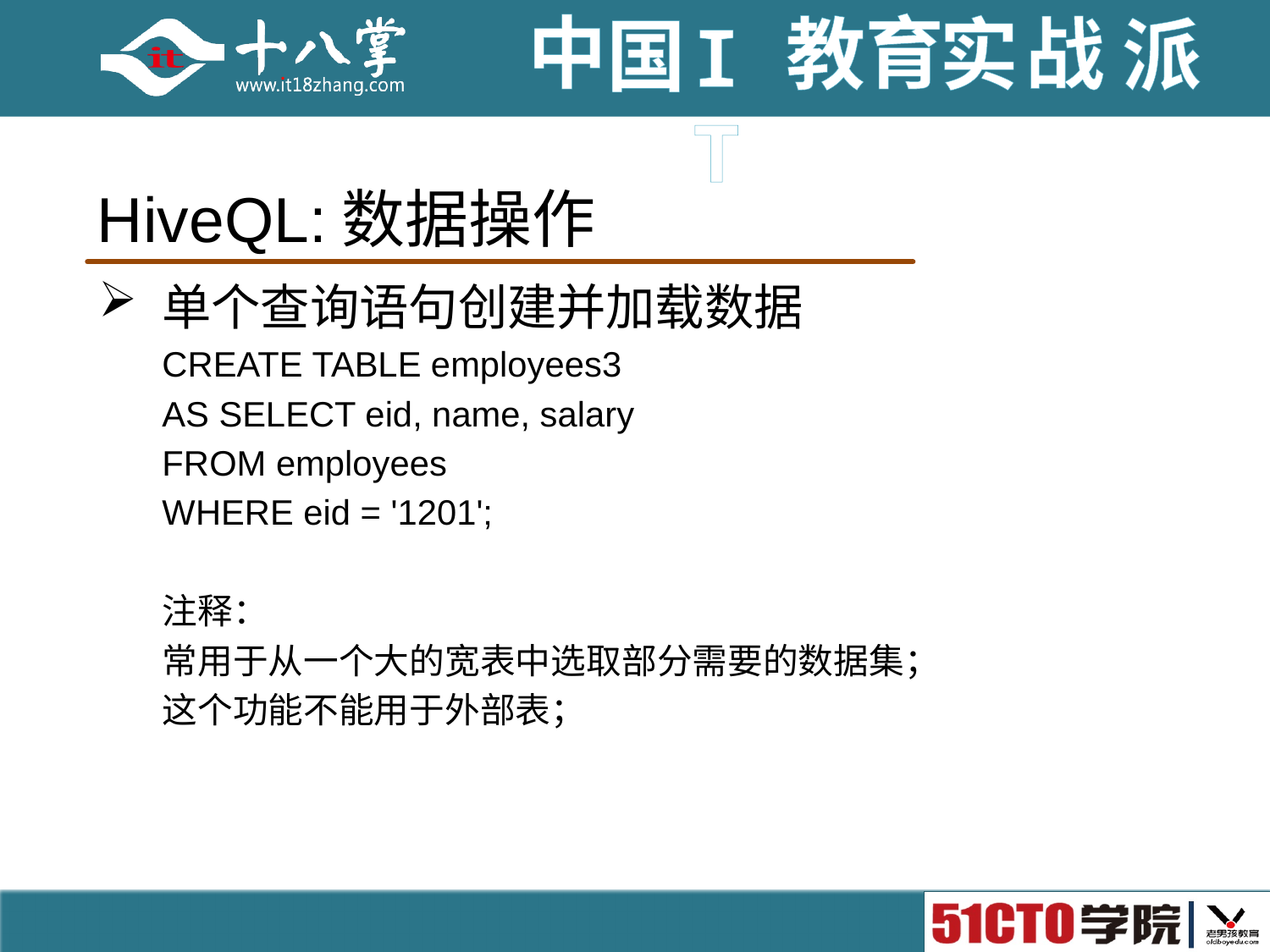

# HiveQL:数据操作
单个查询语句创建并加载数据
CREATE TABLE employees3
AS SELECT eid, name, salary
FROM employees
WHERE eid = '1201';

注释：
常用于从一个大的宽表中选取部分需要的数据集；
这个功能不能用于外部表；